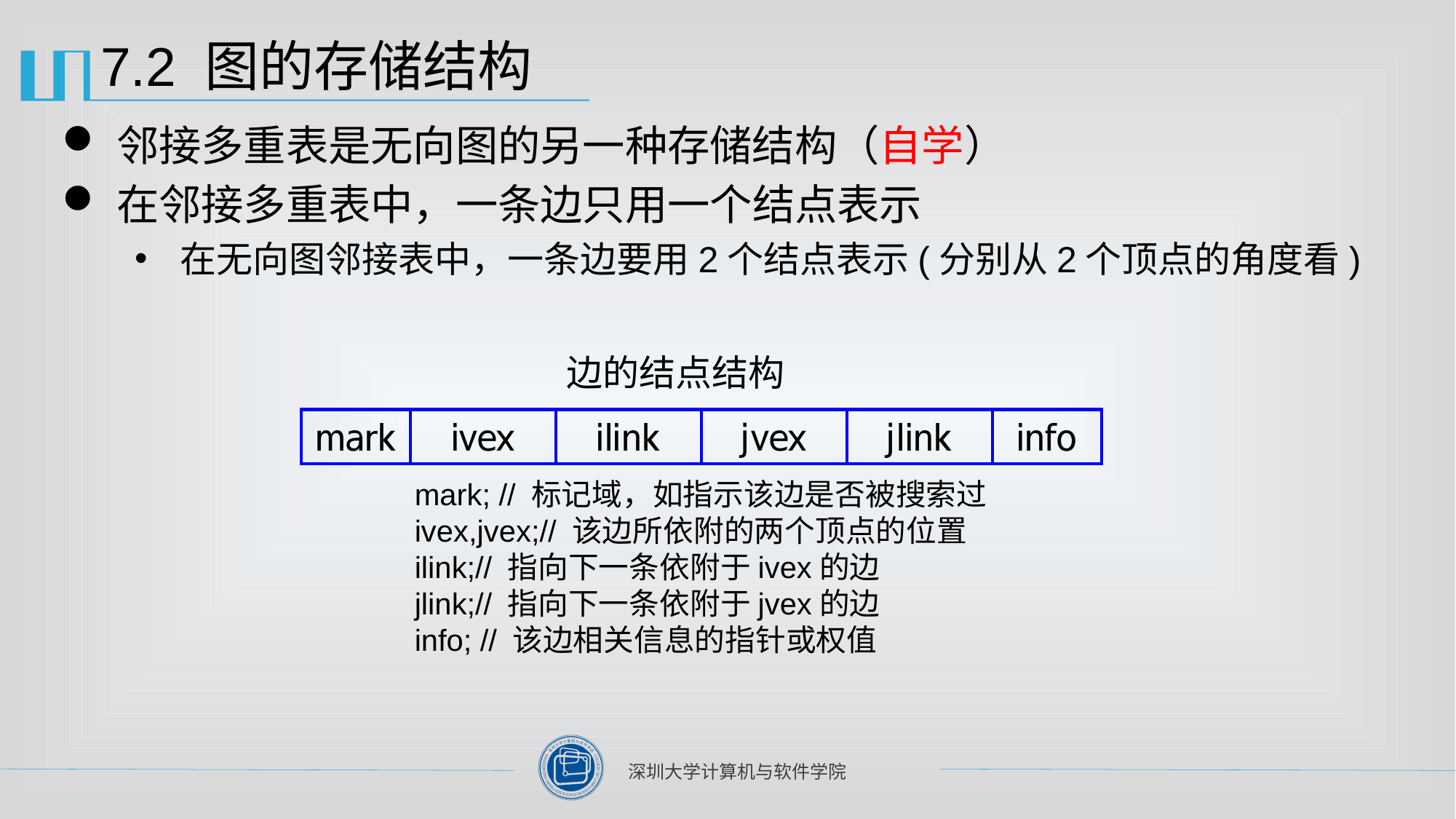

# 7.2 图的存储结构
邻接多重表是无向图的另一种存储结构（自学）
在邻接多重表中，一条边只用一个结点表示
在无向图邻接表中，一条边要用2个结点表示(分别从2个顶点的角度看)
边的结点结构
mark
ivex
ilink
jvex
jlink
info
mark; // 标记域，如指示该边是否被搜索过
ivex,jvex;// 该边所依附的两个顶点的位置
ilink;// 指向下一条依附于ivex的边
jlink;// 指向下一条依附于jvex的边
info; // 该边相关信息的指针或权值
46